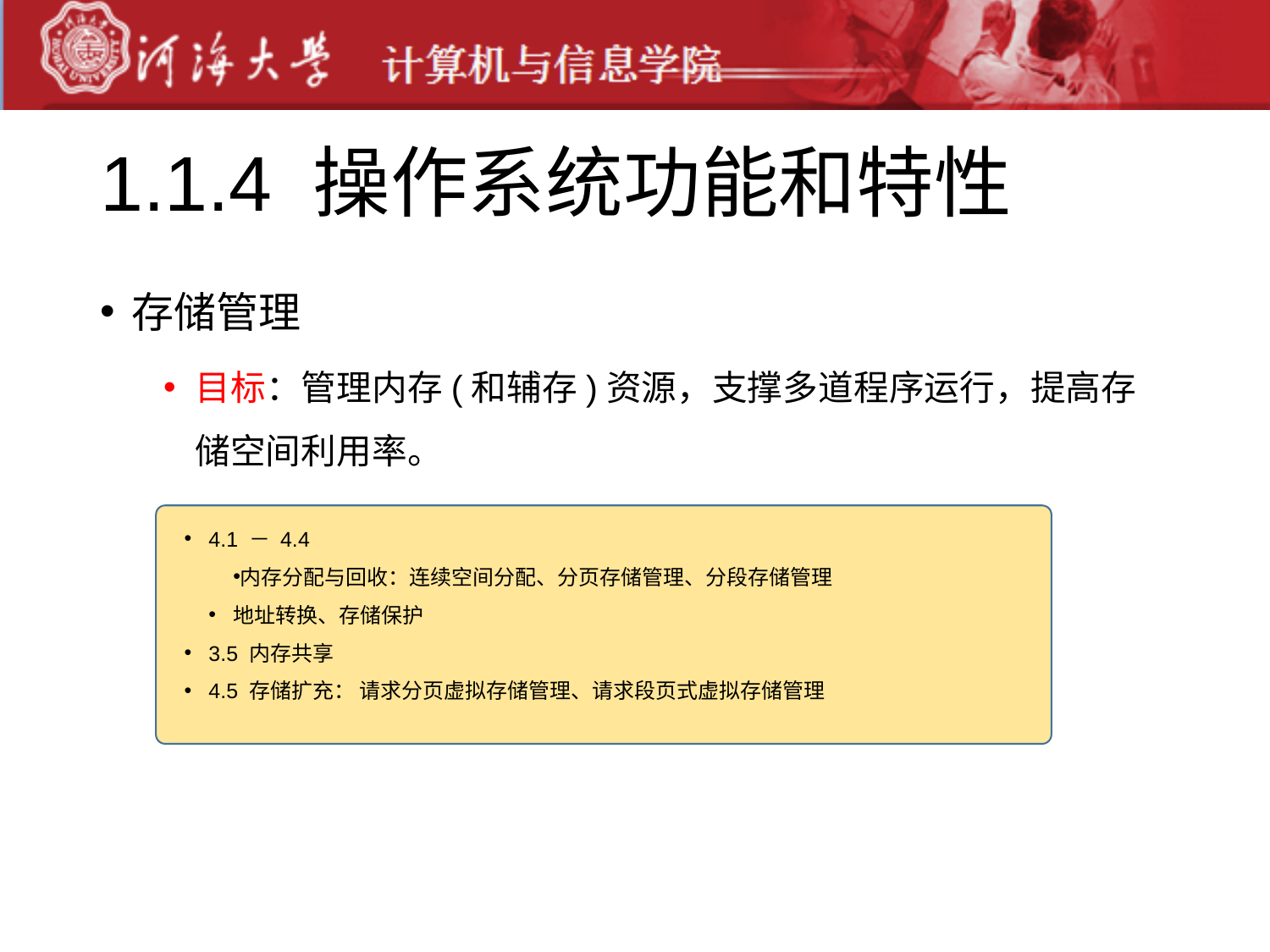

# 1.1.4 操作系统功能和特性
存储管理
目标：管理内存(和辅存)资源，支撑多道程序运行，提高存储空间利用率。

4.1 － 4.4
内存分配与回收：连续空间分配、分页存储管理、分段存储管理
地址转换、存储保护
3.5 内存共享
4.5 存储扩充： 请求分页虚拟存储管理、请求段页式虚拟存储管理